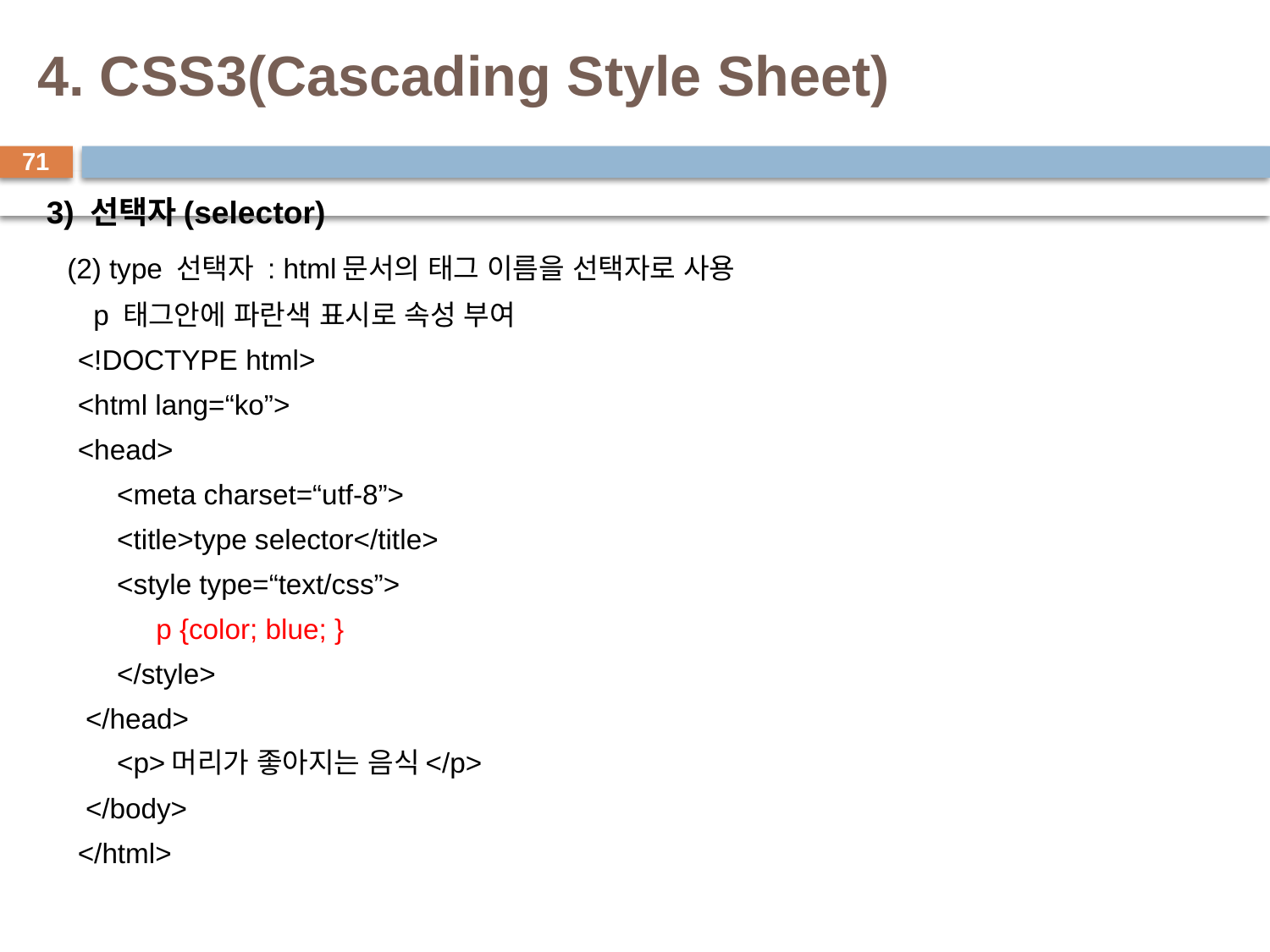

# 4. CSS3(Cascading Style Sheet)
71
3) 선택자(selector)
  (2) type 선택자 : html문서의 태그 이름을 선택자로 사용
      p 태그안에 파란색 표시로 속성 부여
    <!DOCTYPE html>
    <html lang=“ko”>
    <head>
         <meta charset=“utf-8”>
         <title>type selector</title>
         <style type=“text/css”>
              p {color; blue; }
         </style>
     </head>
         <p>머리가 좋아지는 음식</p>
     </body>
    </html>